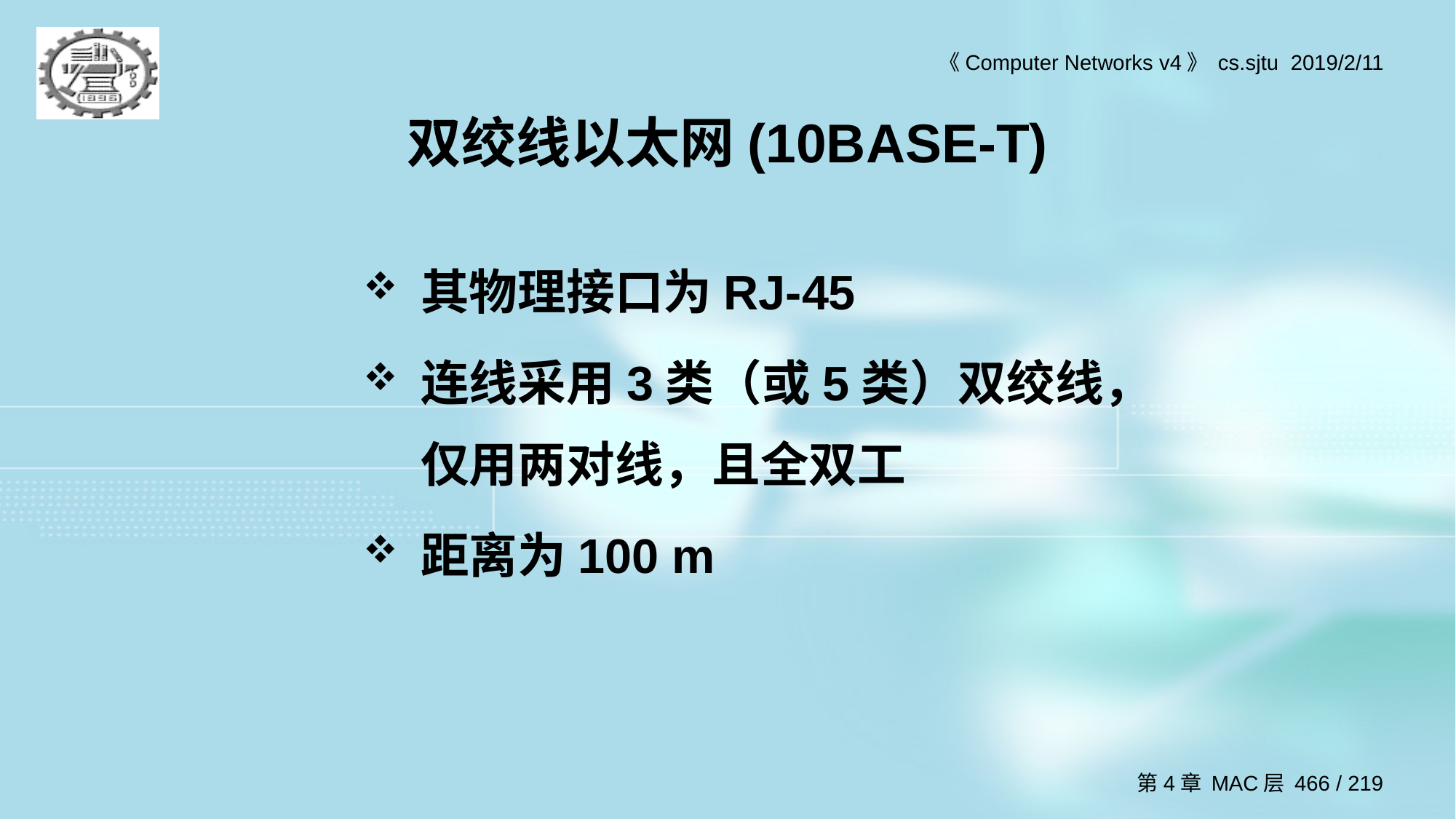

# 双绞线以太网(10BASE-T)
其物理接口为RJ-45
连线采用3类（或5类）双绞线，仅用两对线，且全双工
距离为100 m